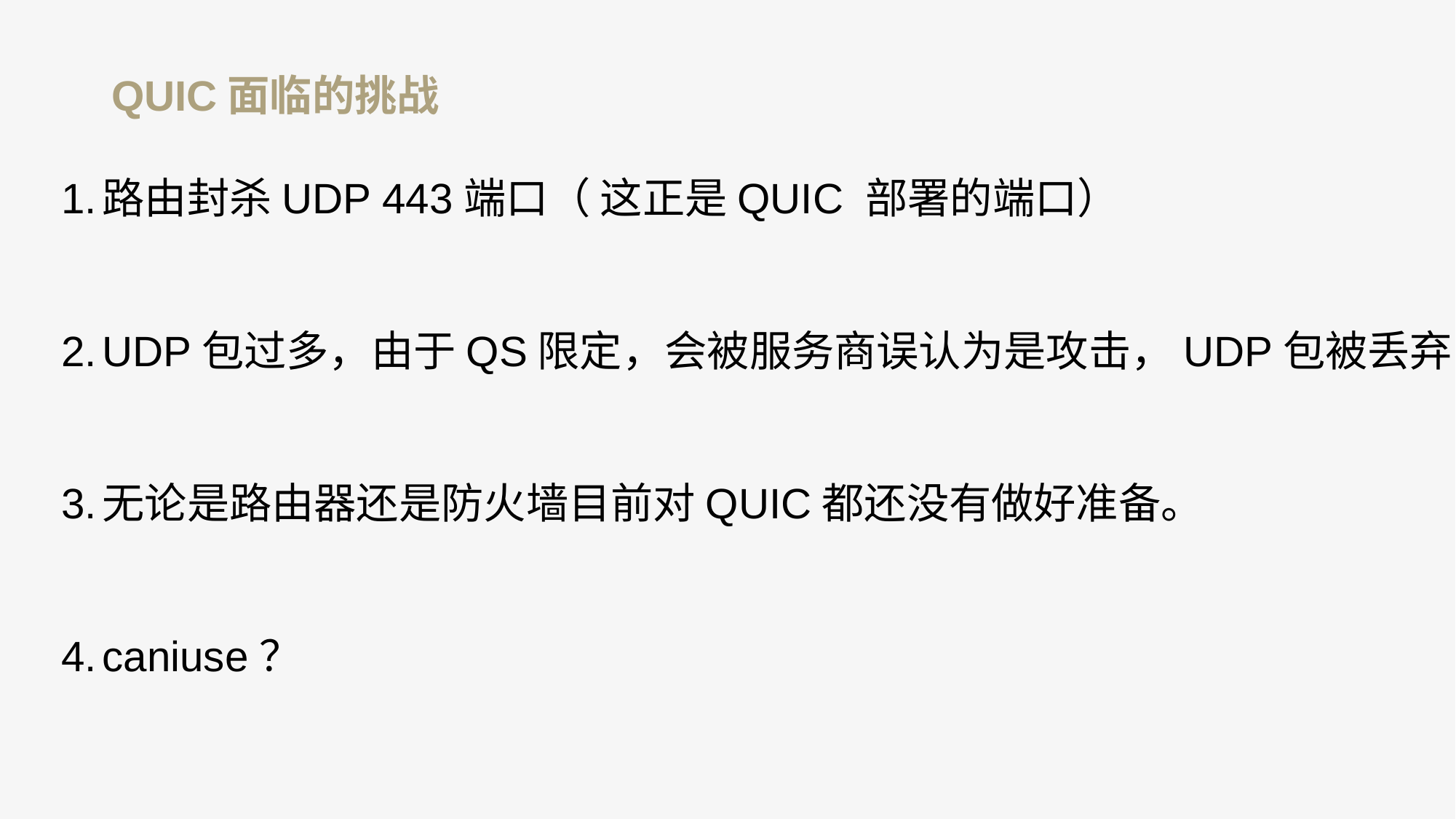

QUIC面临的挑战
路由封杀UDP 443端口（ 这正是QUIC 部署的端口）

UDP包过多，由于QS限定，会被服务商误认为是攻击，UDP包被丢弃

无论是路由器还是防火墙目前对QUIC都还没有做好准备。

caniuse？